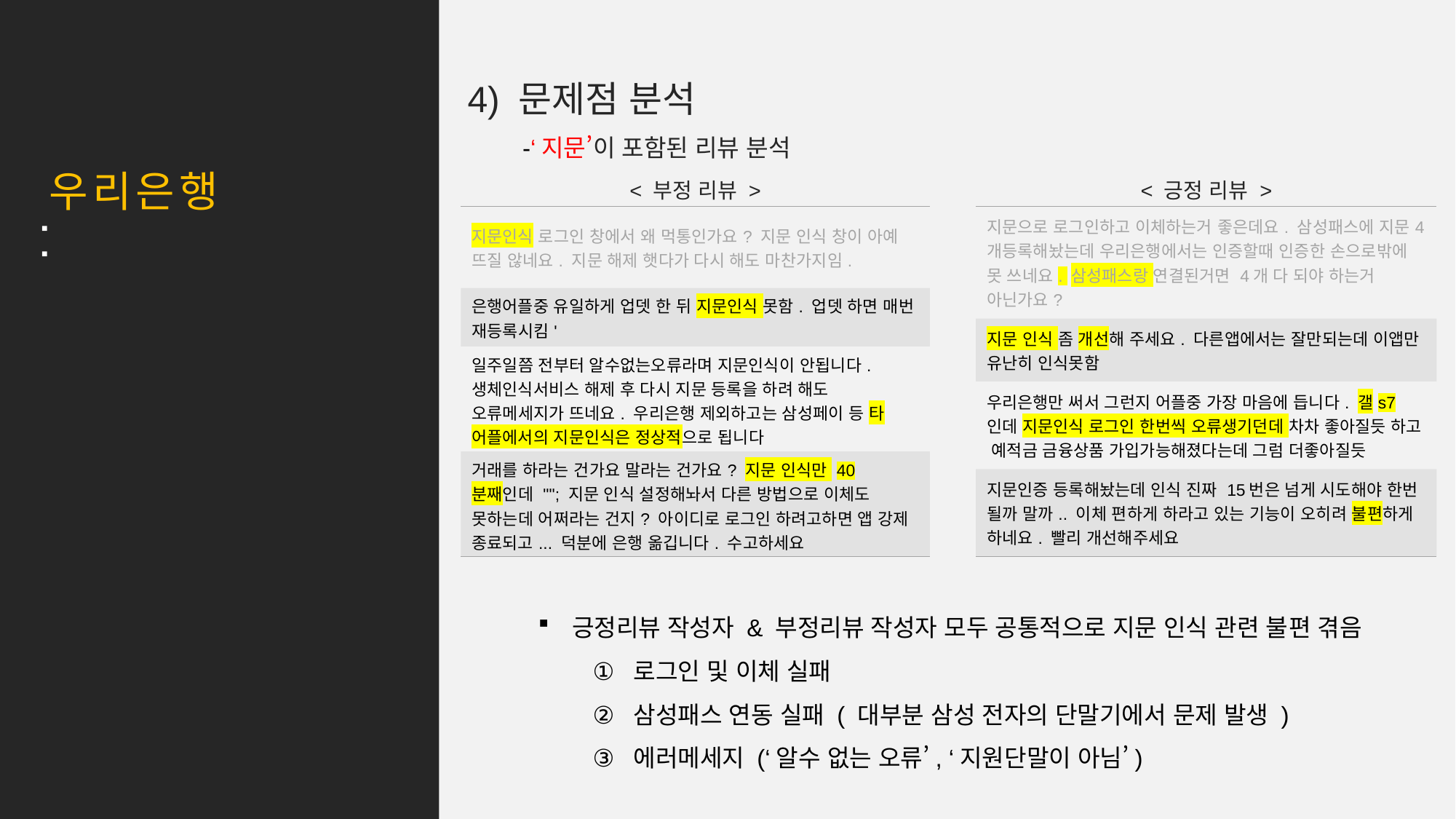

03
4) 문제점 분석
-‘지문’이 포함된 리뷰 분석
우리은행
< 부정 리뷰 >
< 긍정 리뷰 >
| 지문인식 로그인 창에서 왜 먹통인가요? 지문 인식 창이 아예 뜨질 않네요. 지문 해제 햇다가 다시 해도 마찬가지임. |
| --- |
| 은행어플중 유일하게 업뎃 한 뒤 지문인식 못함. 업뎃 하면 매번 재등록시킴' |
| 일주일쯤 전부터 알수없는오류라며 지문인식이 안됩니다. 생체인식서비스 해제 후 다시 지문 등록을 하려 해도 오류메세지가 뜨네요. 우리은행 제외하고는 삼성페이 등 타 어플에서의 지문인식은 정상적으로 됩니다 |
| 거래를 하라는 건가요 말라는 건가요? 지문 인식만 40분째인데 ""; 지문 인식 설정해놔서 다른 방법으로 이체도 못하는데 어쩌라는 건지? 아이디로 로그인 하려고하면 앱 강제 종료되고... 덕분에 은행 옮깁니다. 수고하세요 |
| 지문으로 로그인하고 이체하는거 좋은데요. 삼성패스에 지문4개등록해놨는데 우리은행에서는 인증할때 인증한 손으로밖에 못 쓰네요. 삼성패스랑 연결된거면 4개 다 되야 하는거 아닌가요? |
| --- |
| 지문 인식 좀 개선해 주세요. 다른앱에서는 잘만되는데 이앱만 유난히 인식못함 |
| 우리은행만 써서 그런지 어플중 가장 마음에 듭니다. 갤s7인데 지문인식 로그인 한번씩 오류생기던데 차차 좋아질듯 하고 예적금 금융상품 가입가능해졌다는데 그럼 더좋아질듯 |
| 지문인증 등록해놨는데 인식 진짜 15번은 넘게 시도해야 한번 될까 말까.. 이체 편하게 하라고 있는 기능이 오히려 불편하게 하네요. 빨리 개선해주세요 |
우리은행 < 원터치 개인 >
평균 평점 3.4
긍정리뷰 작성자 & 부정리뷰 작성자 모두 공통적으로 지문 인식 관련 불편 겪음
로그인 및 이체 실패
삼성패스 연동 실패 ( 대부분 삼성 전자의 단말기에서 문제 발생 )
에러메세지 (‘알수 없는 오류’, ‘지원단말이 아님’)